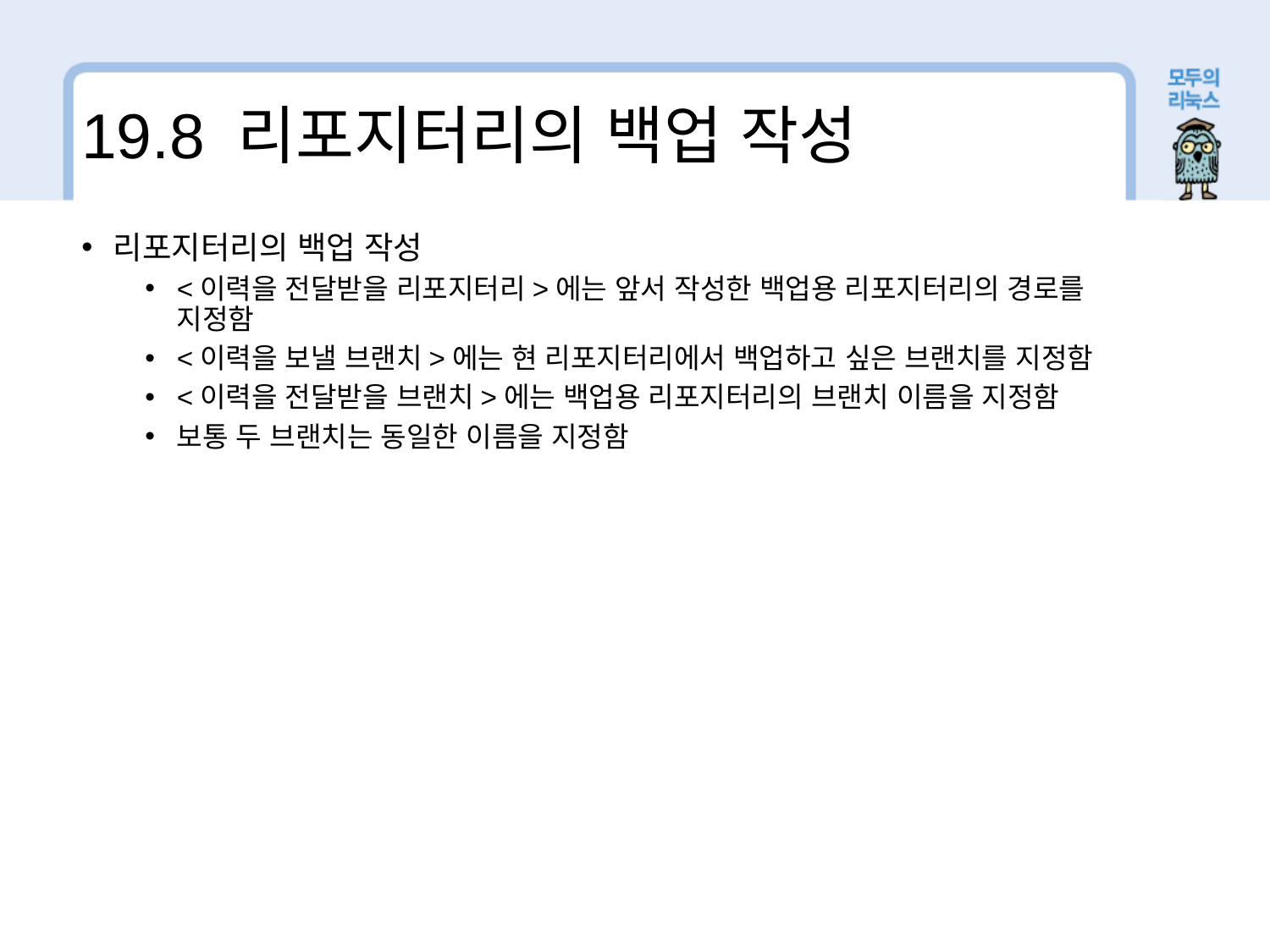

19.8 리포지터리의 백업 작성
리포지터리의 백업 작성
<이력을 전달받을 리포지터리>에는 앞서 작성한 백업용 리포지터리의 경로를 지정함
<이력을 보낼 브랜치>에는 현 리포지터리에서 백업하고 싶은 브랜치를 지정함
<이력을 전달받을 브랜치>에는 백업용 리포지터리의 브랜치 이름을 지정함
보통 두 브랜치는 동일한 이름을 지정함